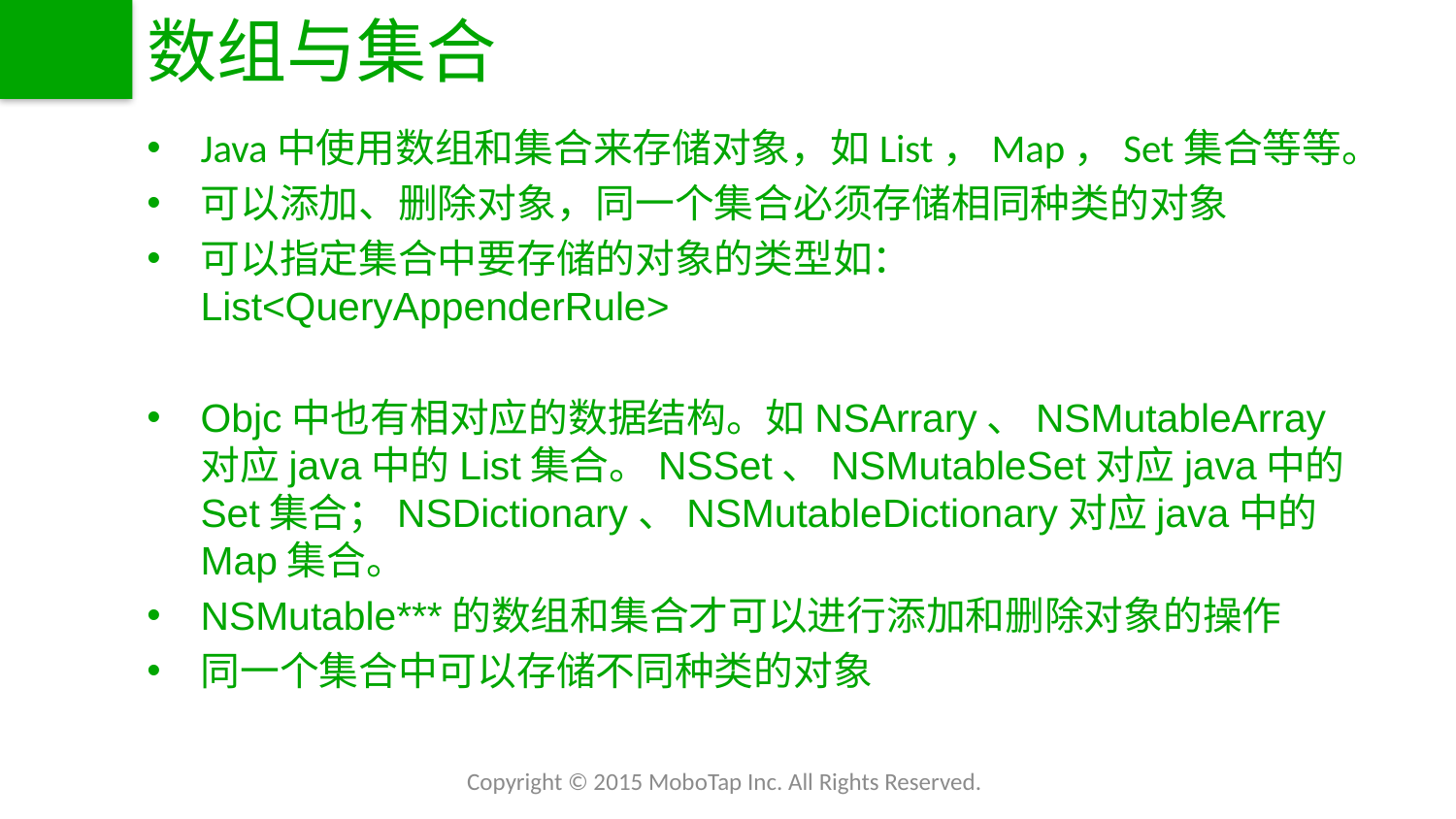

# 数组与集合
Java中使用数组和集合来存储对象，如List，Map，Set集合等等。
可以添加、删除对象，同一个集合必须存储相同种类的对象
可以指定集合中要存储的对象的类型如：List<QueryAppenderRule>

Objc中也有相对应的数据结构。如NSArrary、NSMutableArray对应java中的List集合。NSSet、NSMutableSet对应java中的Set集合；NSDictionary、NSMutableDictionary对应java中的Map集合。
NSMutable***的数组和集合才可以进行添加和删除对象的操作
同一个集合中可以存储不同种类的对象
Copyright © 2015 MoboTap Inc. All Rights Reserved.